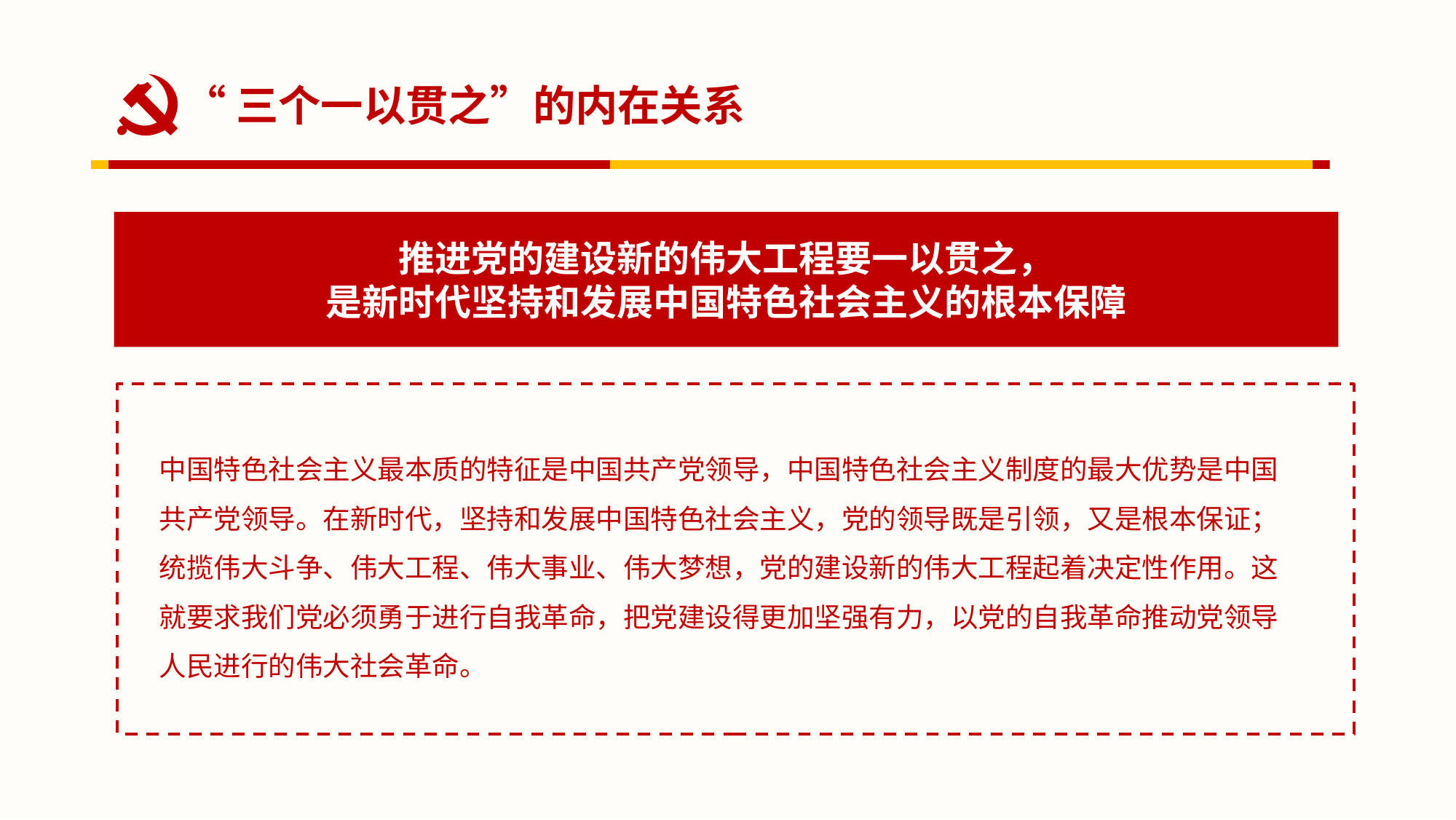

“三个一以贯之”的内在关系

推进党的建设新的伟大工程要一以贯之，
是新时代坚持和发展中国特色社会主义的根本保障
中国特色社会主义最本质的特征是中国共产党领导，中国特色社会主义制度的最大优势是中国共产党领导。在新时代，坚持和发展中国特色社会主义，党的领导既是引领，又是根本保证；统揽伟大斗争、伟大工程、伟大事业、伟大梦想，党的建设新的伟大工程起着决定性作用。这就要求我们党必须勇于进行自我革命，把党建设得更加坚强有力，以党的自我革命推动党领导人民进行的伟大社会革命。